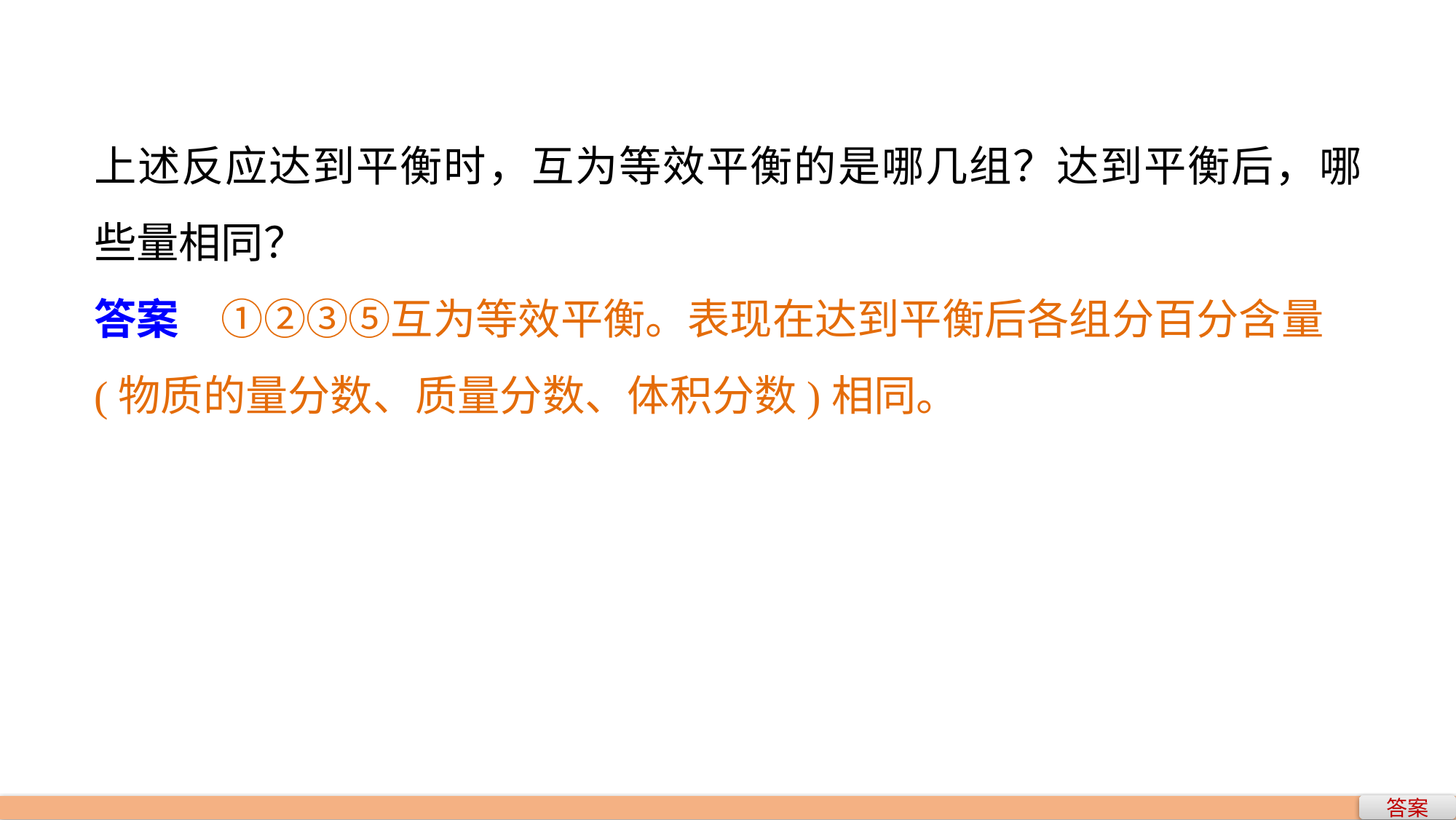

上述反应达到平衡时，互为等效平衡的是哪几组？达到平衡后，哪些量相同？
答案　①②③⑤互为等效平衡。表现在达到平衡后各组分百分含量(物质的量分数、质量分数、体积分数)相同。
答案